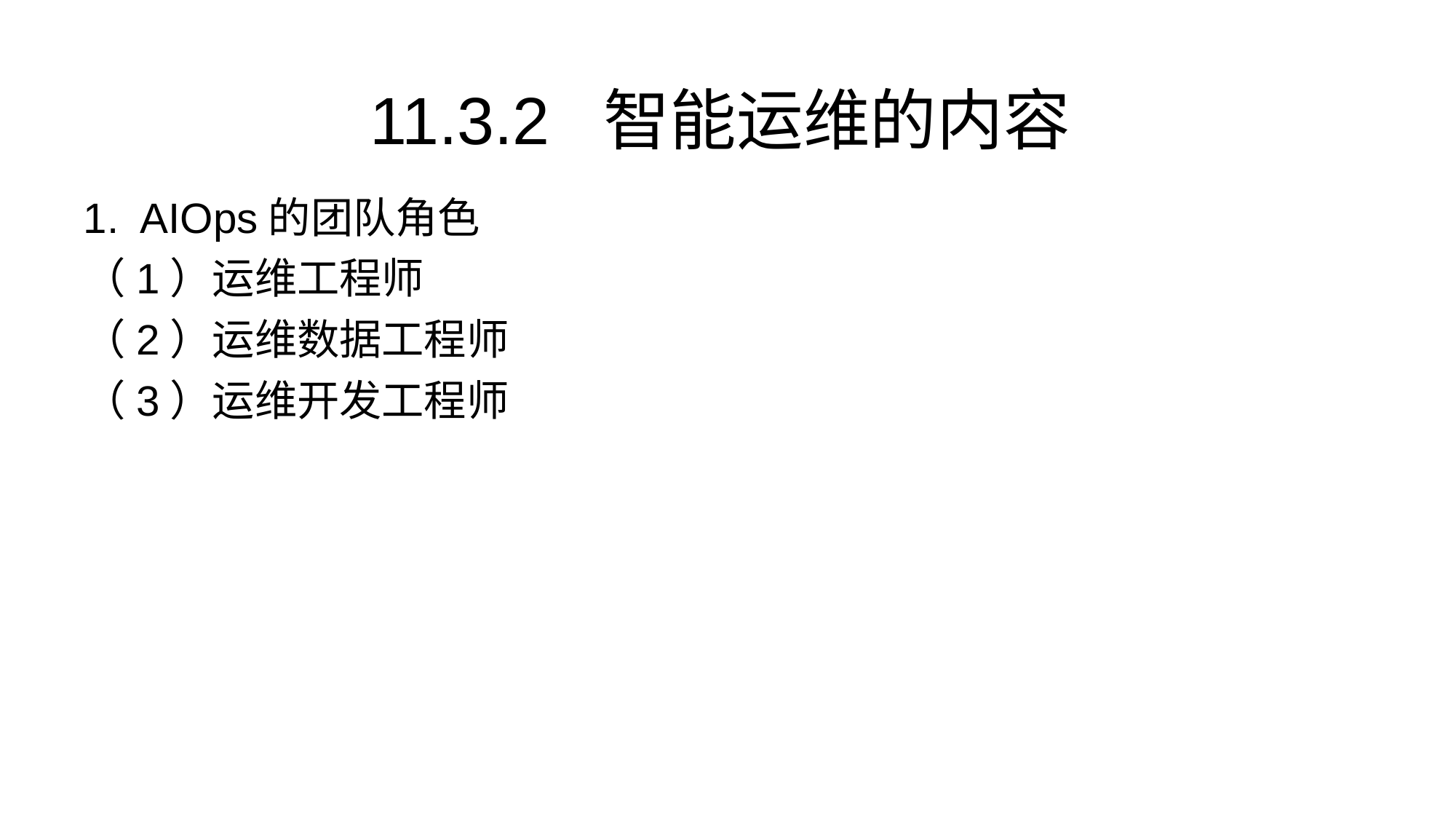

# 11.3.2  智能运维的内容
1.  AIOps的团队角色
（1）运维工程师
（2）运维数据工程师
（3）运维开发工程师